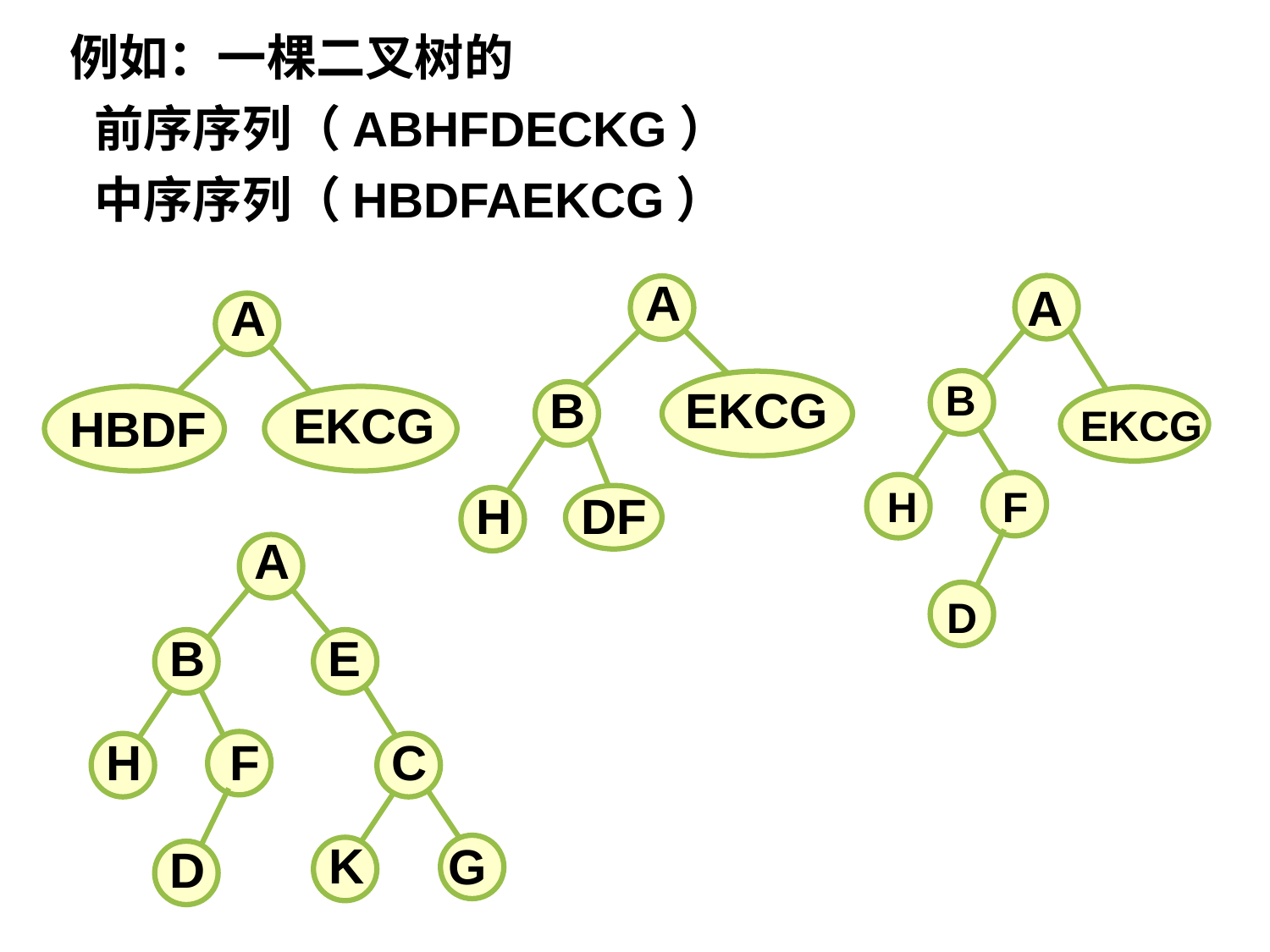

例如：一棵二叉树的
    前序序列（ABHFDECKG）
    中序序列（HBDFAEKCG）
A

B
EKCG

H
DF

A

B

EKCG

H
F

D
A

EKCG
HBDF
A

B
E

H
C
F

K
G
D